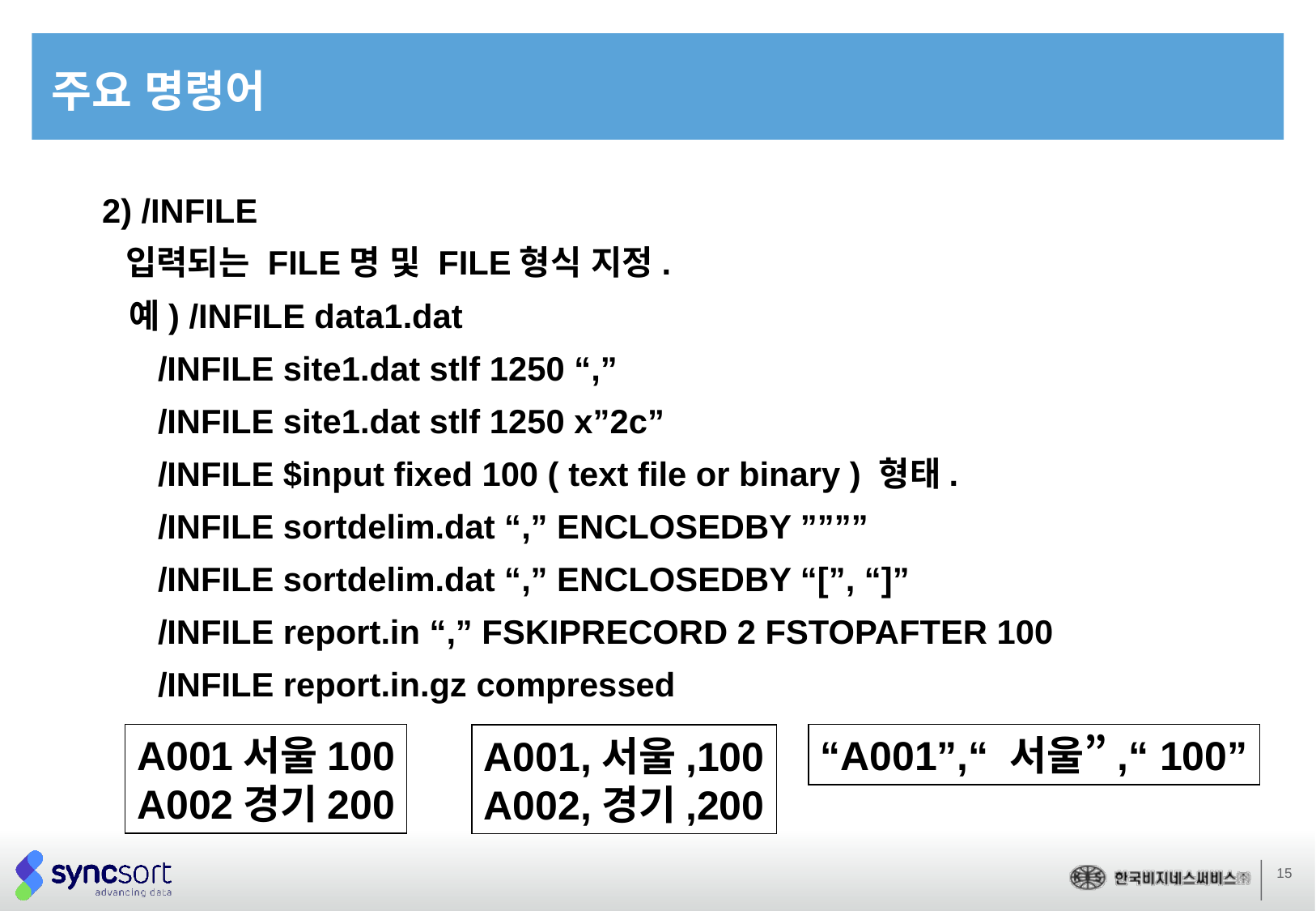

# 주요 명령어
2) /INFILE
  입력되는 FILE명 및 FILE형식 지정.
  예) /INFILE data1.dat
      /INFILE site1.dat stlf 1250 “,”
      /INFILE site1.dat stlf 1250 x”2c”
      /INFILE $input fixed 100 ( text file or binary ) 형태.
      /INFILE sortdelim.dat “,” ENCLOSEDBY ””””
      /INFILE sortdelim.dat “,” ENCLOSEDBY “[”, “]”
      /INFILE report.in “,” FSKIPRECORD 2 FSTOPAFTER 100
      /INFILE report.in.gz compressed
A001서울100
A002경기200
“A001”,“ 서울”,“ 100”
A001,서울,100
A002,경기,200
15